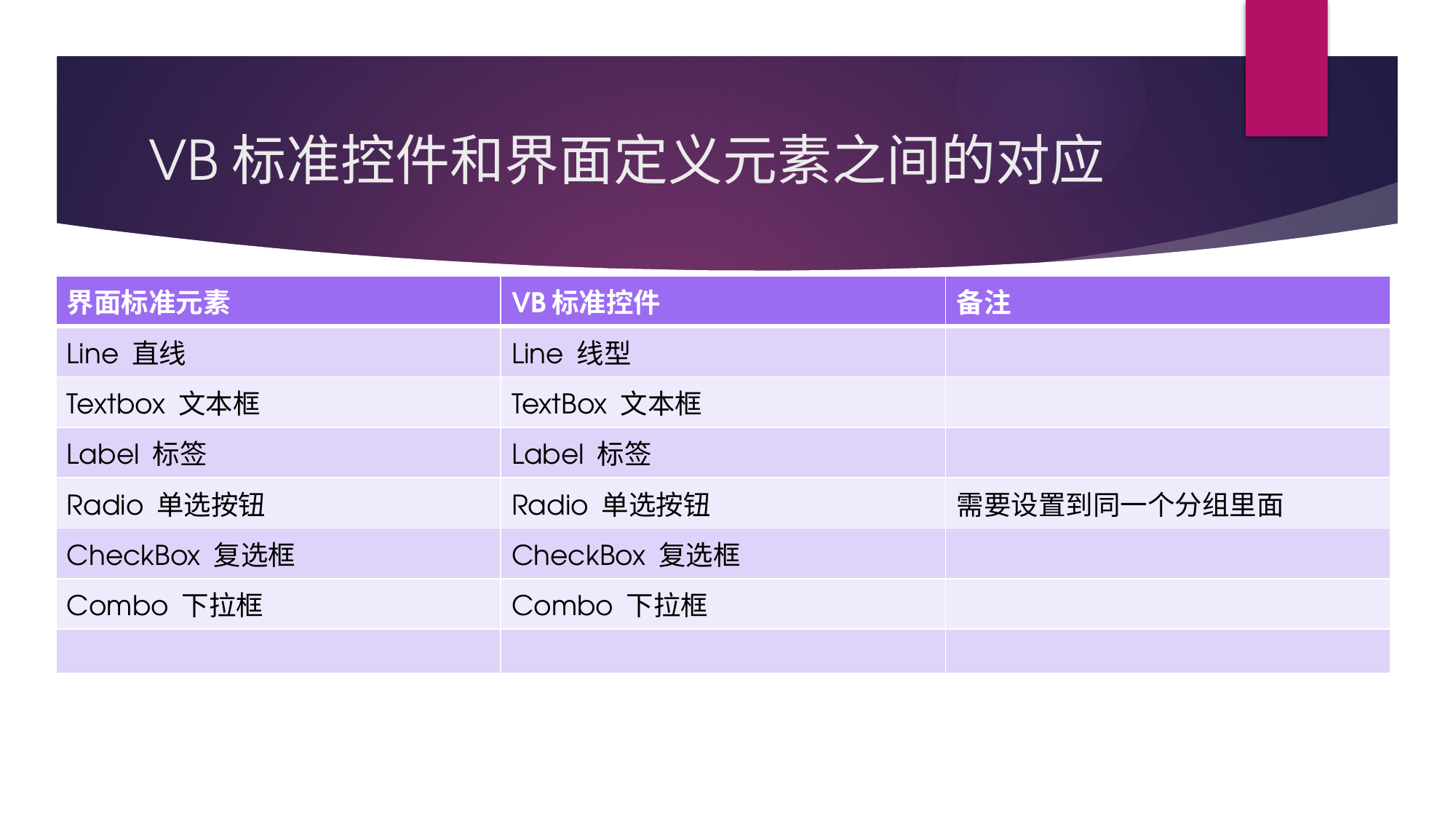

# VB标准控件和界面定义元素之间的对应
| 界面标准元素 | VB标准控件 | 备注 |
| --- | --- | --- |
| Line 直线 | Line 线型 |  |
| Textbox 文本框 | TextBox 文本框 |  |
| Label 标签 | Label 标签 |  |
| Radio 单选按钮 | Radio 单选按钮 | 需要设置到同一个分组里面 |
| CheckBox 复选框 | CheckBox 复选框 |  |
| Combo 下拉框 | Combo 下拉框 |  |
|  |  |  |